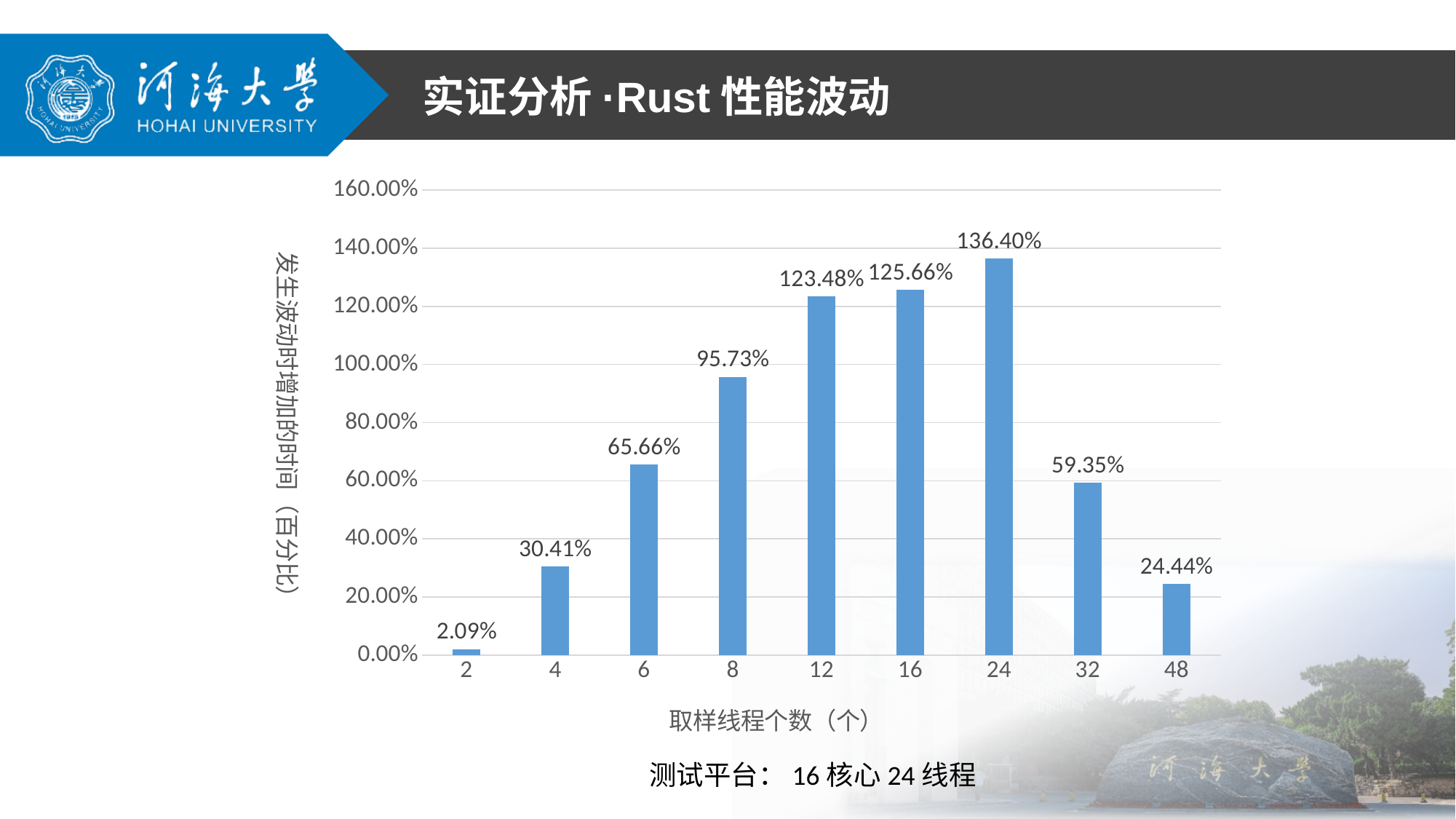

实证分析·Rust性能波动

### Chart

| Category |  |
|---|---|
| 2 | 0.020942408376963373 |
| 4 | 0.3041237113402062 |
| 6 | 0.6565656565656566 |
| 8 | 0.9573459715639809 |
| 12 | 1.2348178137651824 |
| 16 | 1.2566037735849056 |
| 24 | 1.3639575971731448 |
| 32 | 0.5934579439252337 |
| 48 | 0.24440894568690097 |
测试平台：16核心24线程